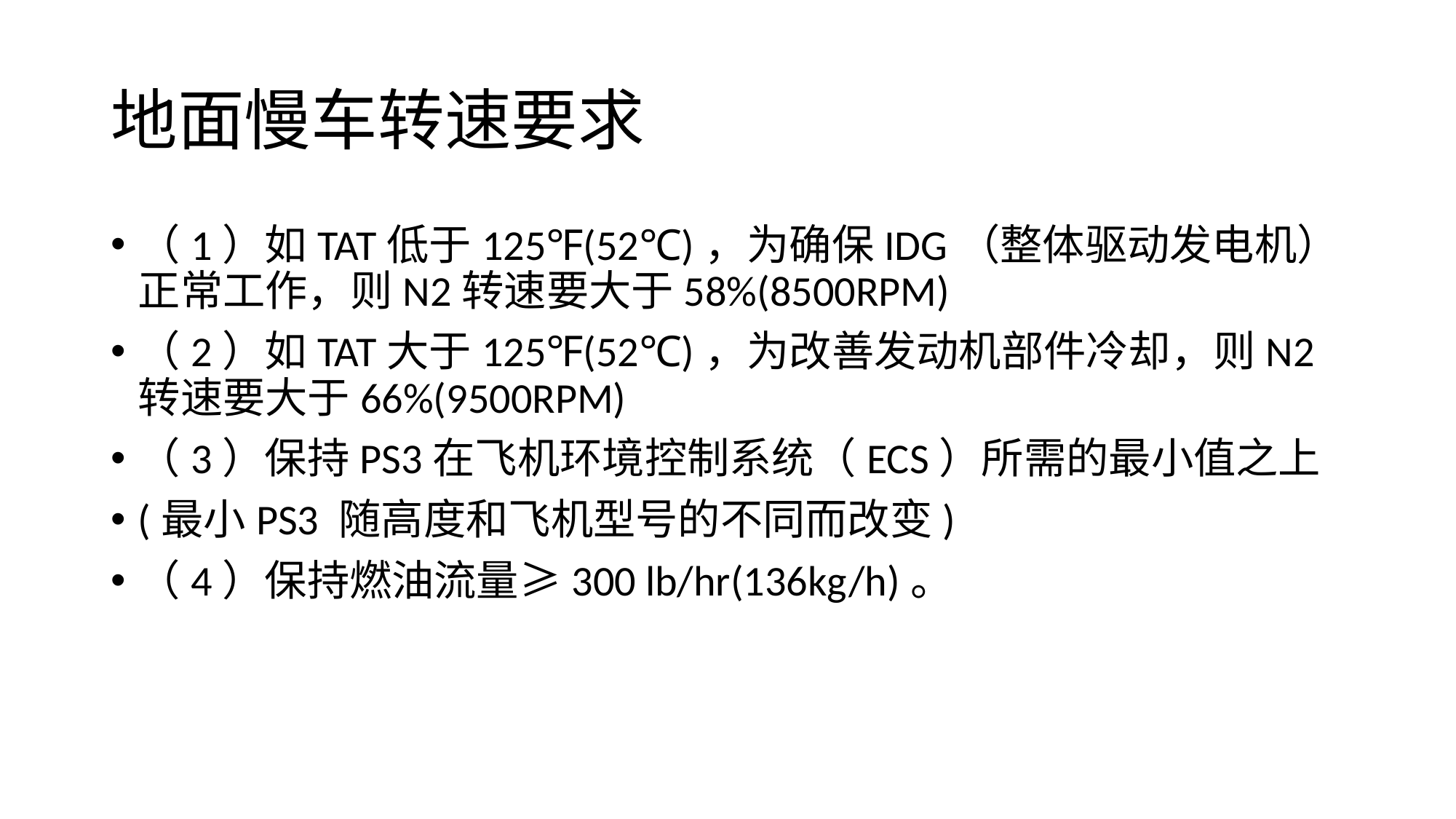

# 地面慢车转速要求
（1）如TAT低于125℉(52℃)，为确保IDG（整体驱动发电机）正常工作，则N2转速要大于58%(8500RPM)
（2）如TAT大于125℉(52℃)，为改善发动机部件冷却，则N2转速要大于66%(9500RPM)
（3）保持PS3在飞机环境控制系统（ECS）所需的最小值之上
(最小PS3 随高度和飞机型号的不同而改变)
（4）保持燃油流量≥300 lb/hr(136kg/h)。